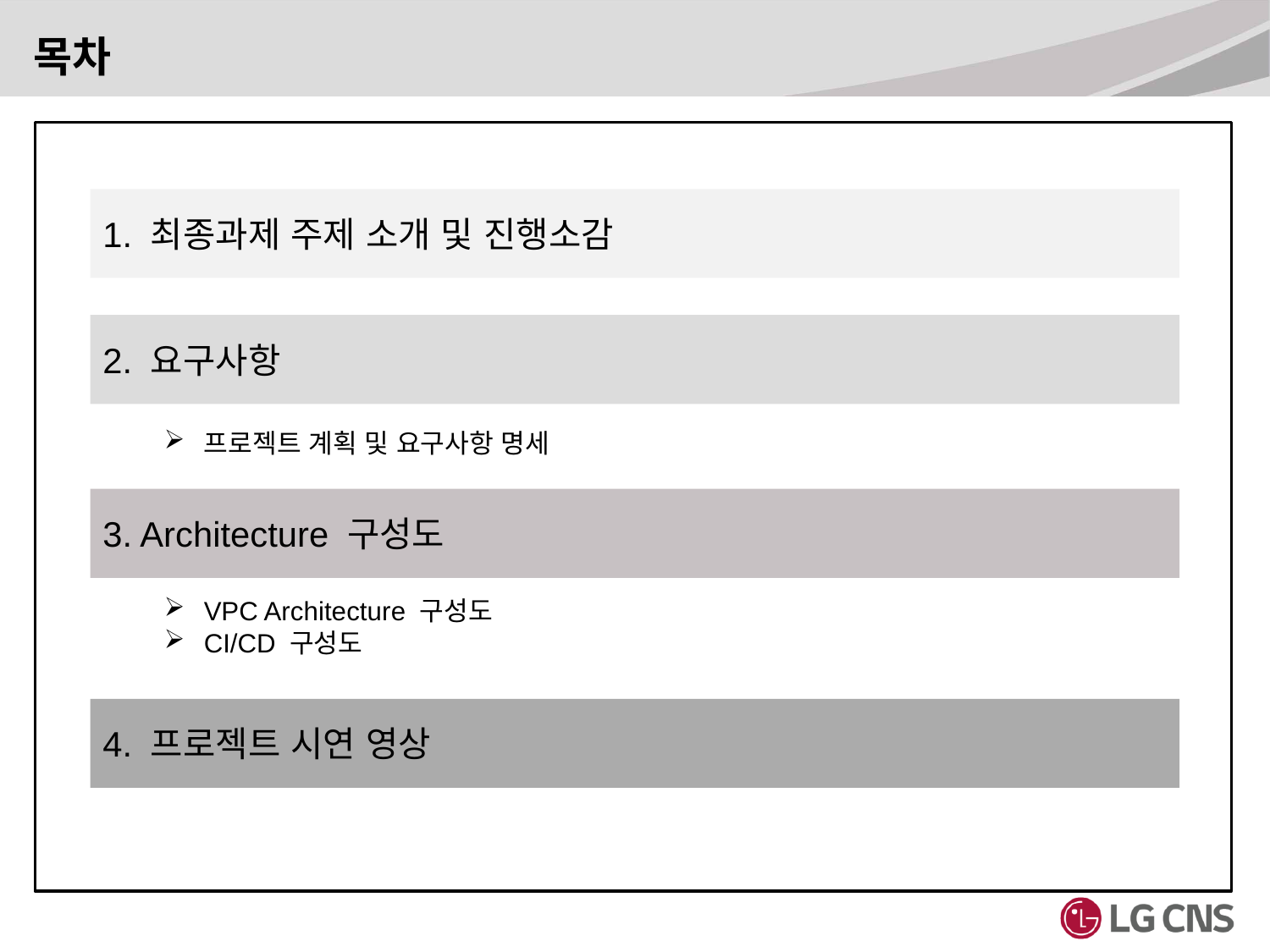

목차

1. 최종과제 주제 소개 및 진행소감
2. 요구사항
프로젝트 계획 및 요구사항 명세
3. Architecture 구성도
VPC Architecture 구성도
CI/CD 구성도
4. 프로젝트 시연 영상